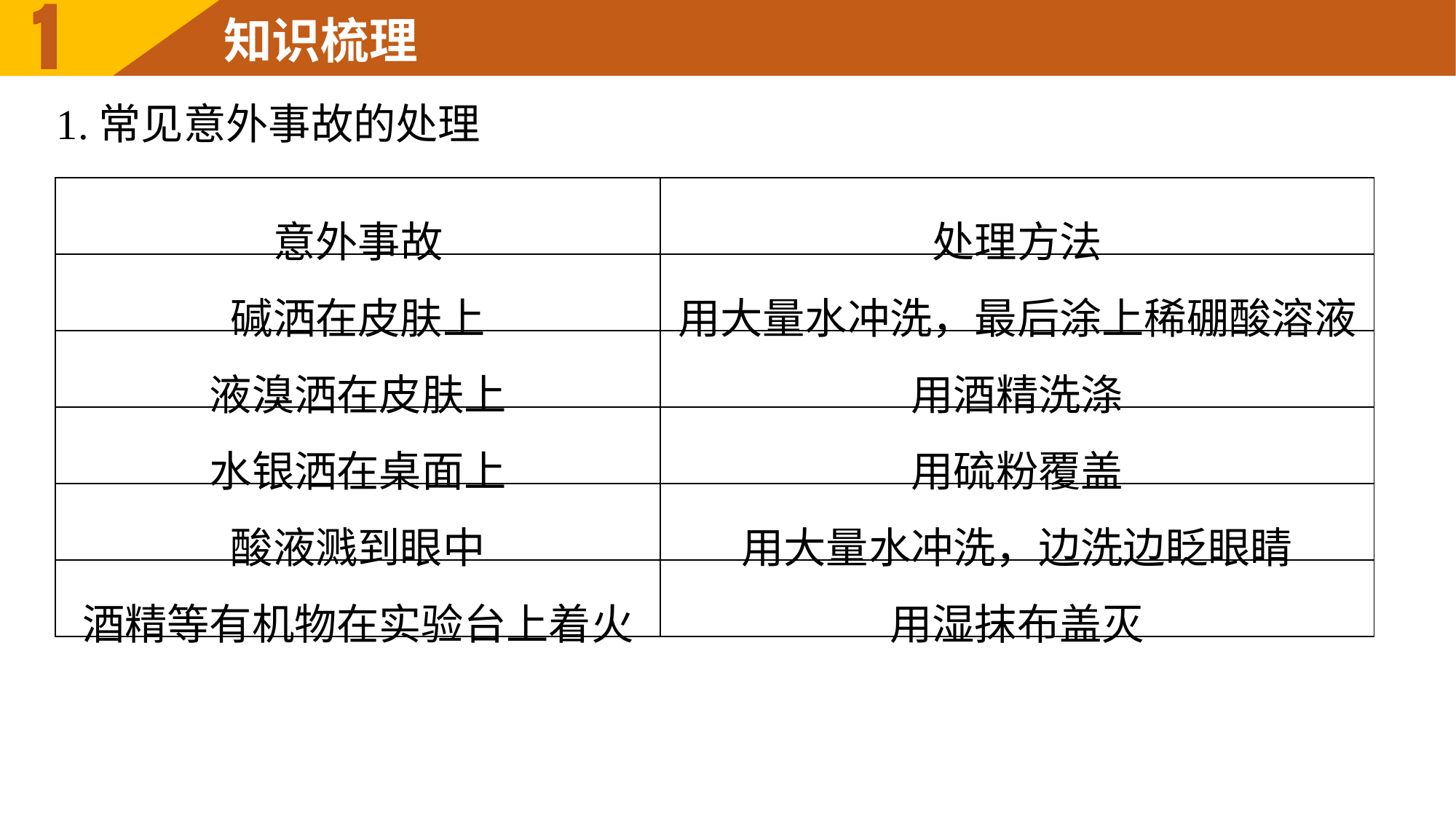

1.常见意外事故的处理
| 意外事故 | 处理方法 |
| --- | --- |
| 碱洒在皮肤上 | 用大量水冲洗，最后涂上稀硼酸溶液 |
| 液溴洒在皮肤上 | 用酒精洗涤 |
| 水银洒在桌面上 | 用硫粉覆盖 |
| 酸液溅到眼中 | 用大量水冲洗，边洗边眨眼睛 |
| 酒精等有机物在实验台上着火 | 用湿抹布盖灭 |